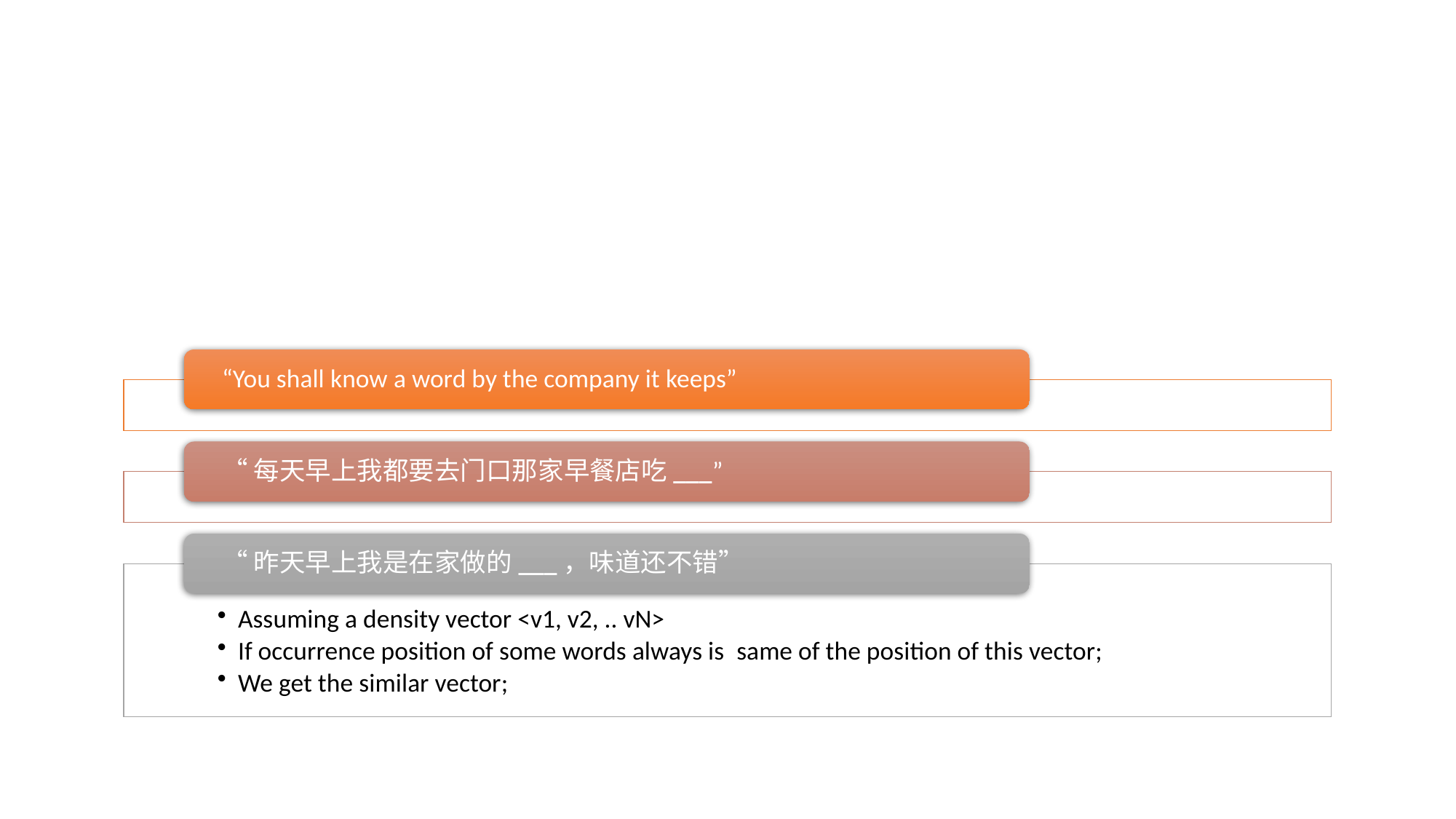

#
“You shall know a word by the company it keeps”
“每天早上我都要去门口那家早餐店吃___”
Assuming a density vector <v1, v2, .. vN>
If occurrence position of some words always is  same of the position of this vector;
We get the similar vector;
“昨天早上我是在家做的___，味道还不错”